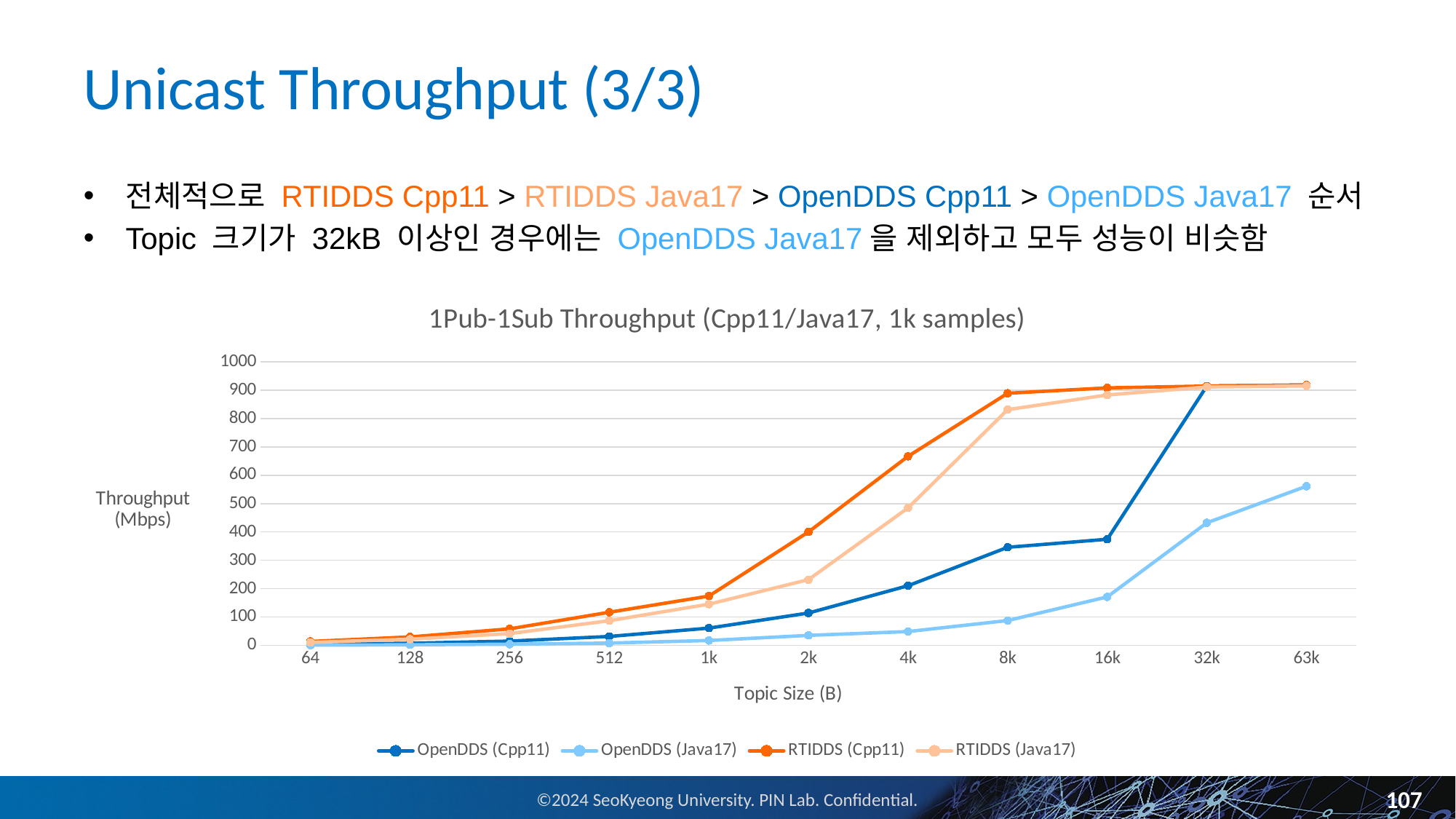

# Unicast Throughput (3/3)
전체적으로 RTIDDS Cpp11 > RTIDDS Java17 > OpenDDS Cpp11 > OpenDDS Java17 순서
Topic 크기가 32kB 이상인 경우에는 OpenDDS Java17을 제외하고 모두 성능이 비슷함

### Chart: 1Pub-1Sub Throughput (Cpp11/Java17, 1k samples)

| Category | OpenDDS (Cpp11) | OpenDDS (Java17) | RTIDDS (Cpp11) | RTIDDS (Java17) |
|---|---|---|---|---|
| 64 | 3.793 | 1.2 | 14.223 | 10.894 |
| 128 | 7.817 | 2.291 | 30.118 | 22.261 |
| 256 | 15.399 | 4.512 | 58.515 | 41.796 |
| 512 | 31.752 | 8.411 | 117.029 | 87.149 |
| 1k | 61.069 | 17.506 | 173.914 | 145.455 |
| 2k | 114.286 | 35.477 | 400.0 | 231.885 |
| 4k | 210.527 | 49.08 | 666.667 | 484.849 |
| 8k | 345.946 | 87.792 | 888.889 | 831.169 |
| 16k | 374.27 | 171.123 | 907.802 | 882.759 |
| 32k | 914.286 | 432.433 | 914.286 | 911.033 |
| 63k | 918.033 | 561.248 | 918.033 | 914.701 |
107